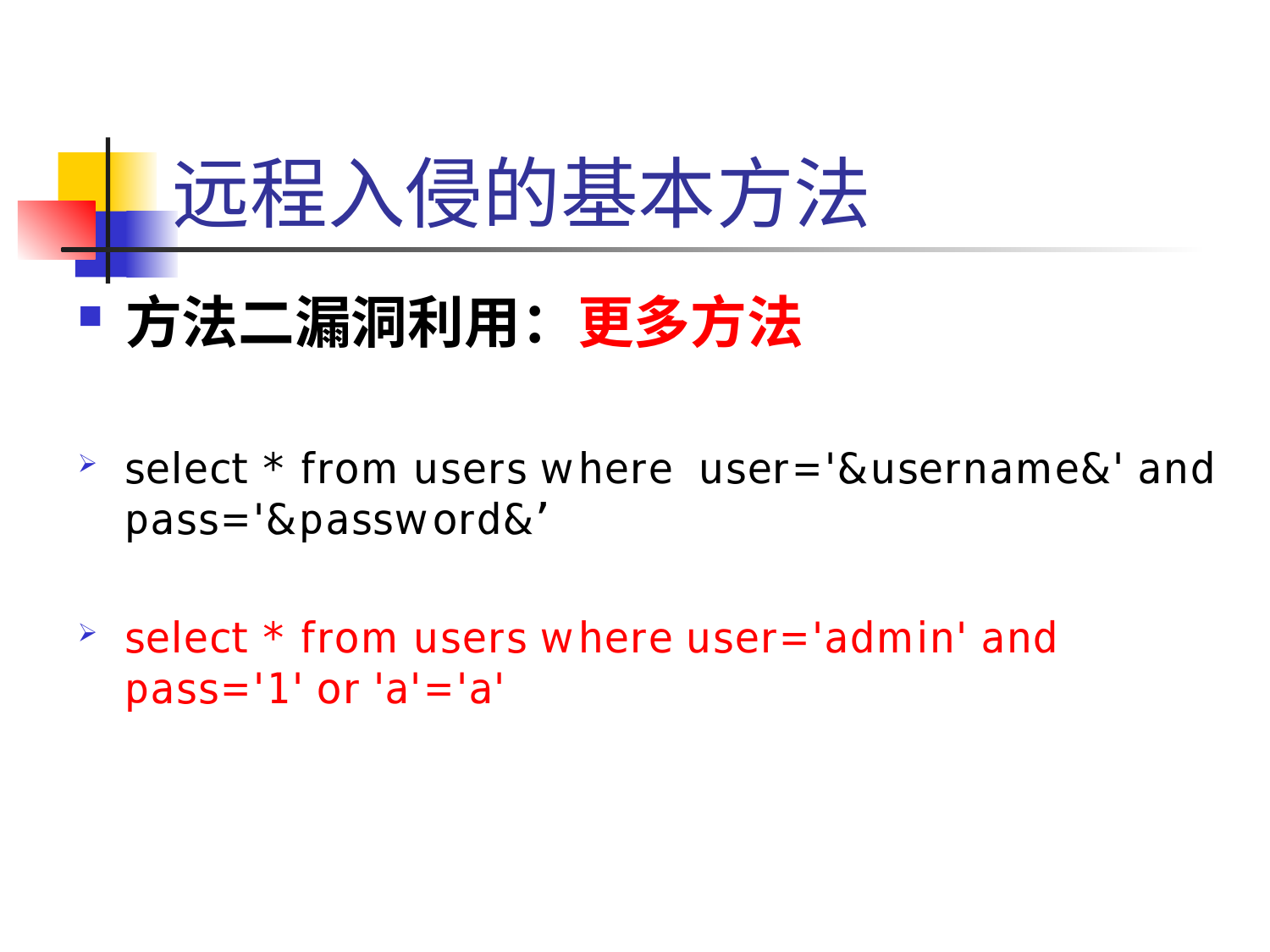

# 远程入侵的基本方法
方法二漏洞利用：更多方法

select * from users where  user='&username&' and pass='&password&’

select * from users where user='admin' and pass='1' or 'a'='a'